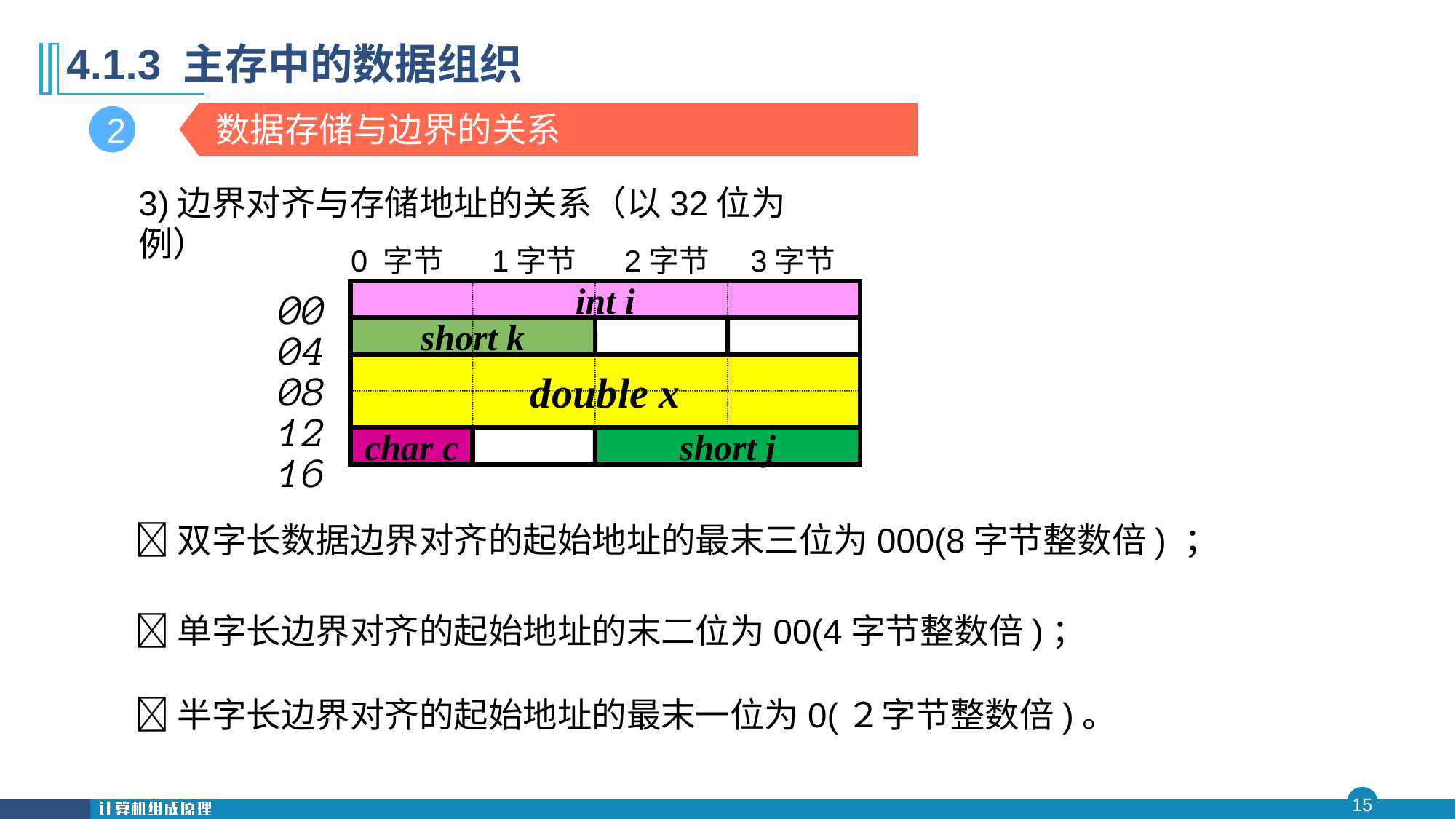

第四 章
# 4.1.3 主存中的数据组织
数据存储与边界的关系

2
3)边界对齐与存储地址的关系（以32位为例）
0 字节      1字节      2字节     3字节

int i

0004081216

short k

double x

char c
short j

•双字长数据边界对齐的起始地址的最末三位为000(8字节整数倍) ；
•单字长边界对齐的起始地址的末二位为00(4字节整数倍)；
•半字长边界对齐的起始地址的最末一位为0(２字节整数倍)。